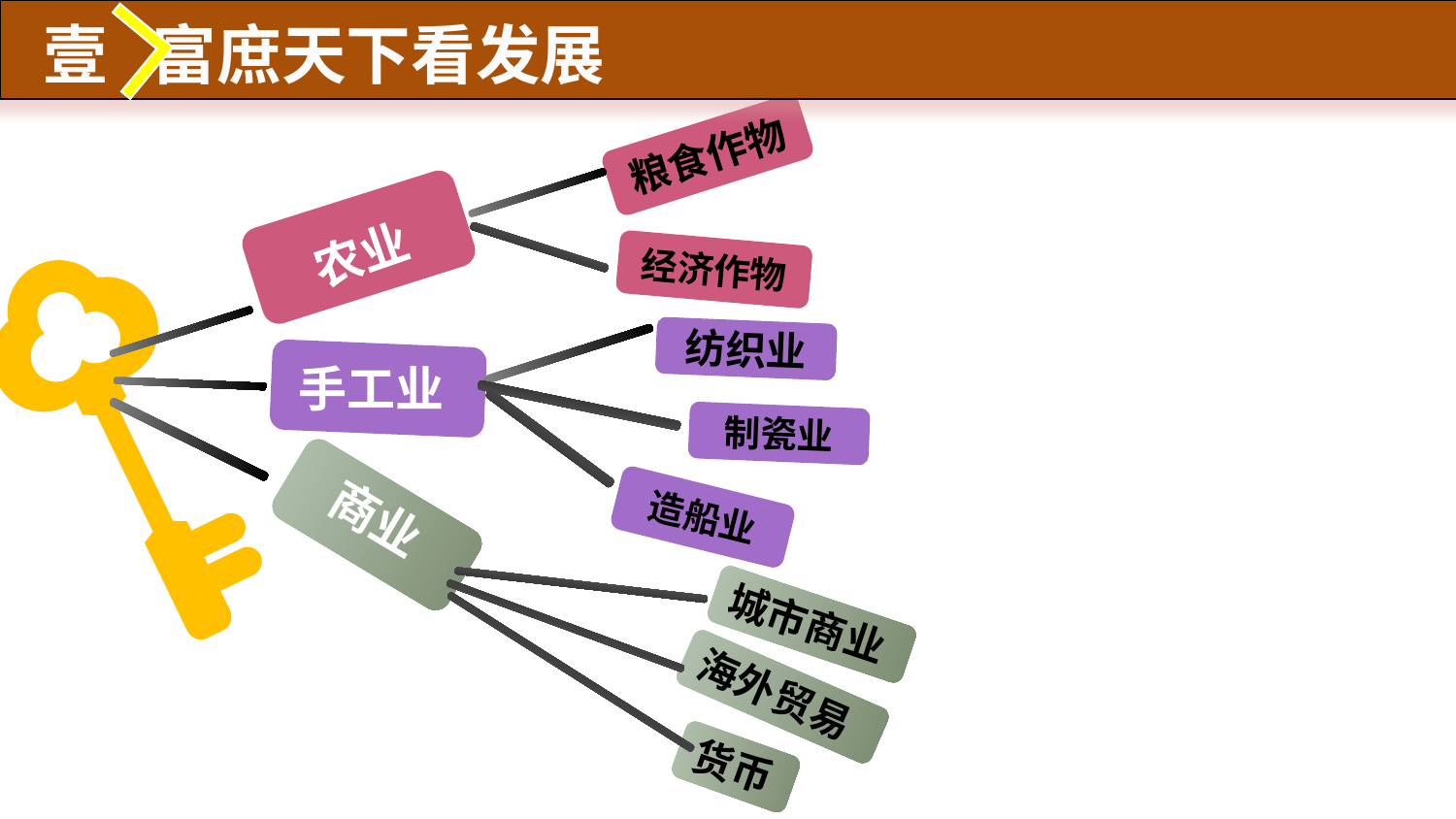

壹   富庶天下看发展

粮食作物

农业
经济作物

纺织业

手工业

制瓷业

造船业
商业

城市商业

海外贸易

货币